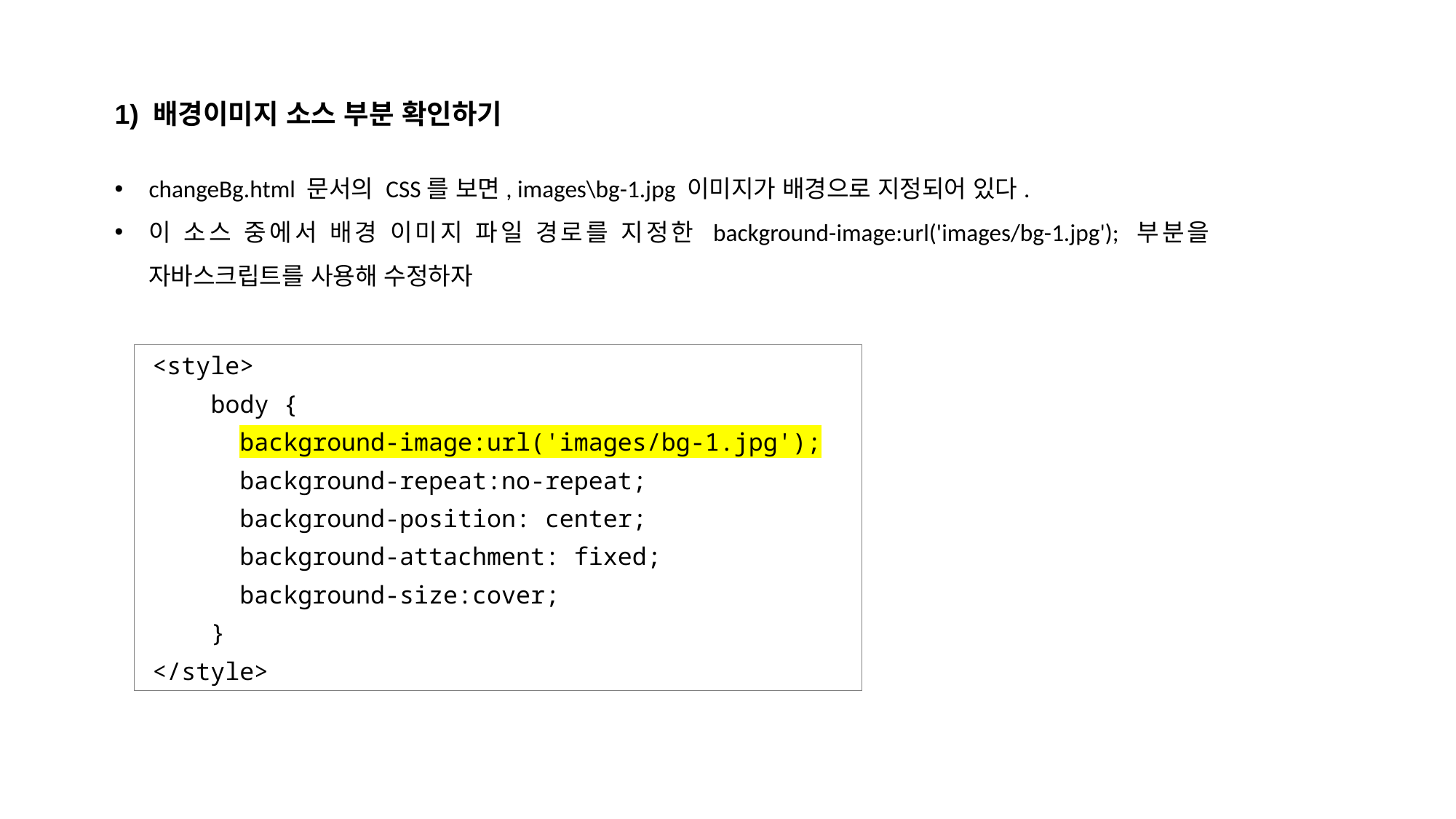

1) 배경이미지 소스 부분 확인하기
changeBg.html 문서의 CSS를 보면, images\bg-1.jpg 이미지가 배경으로 지정되어 있다.
이 소스 중에서 배경 이미지 파일 경로를 지정한 background-image:url('images/bg-1.jpg'); 부분을 자바스크립트를 사용해 수정하자
<style>
    body {
      background-image:url('images/bg-1.jpg');
      background-repeat:no-repeat;
      background-position: center;
      background-attachment: fixed;
      background-size:cover;
    }
</style>